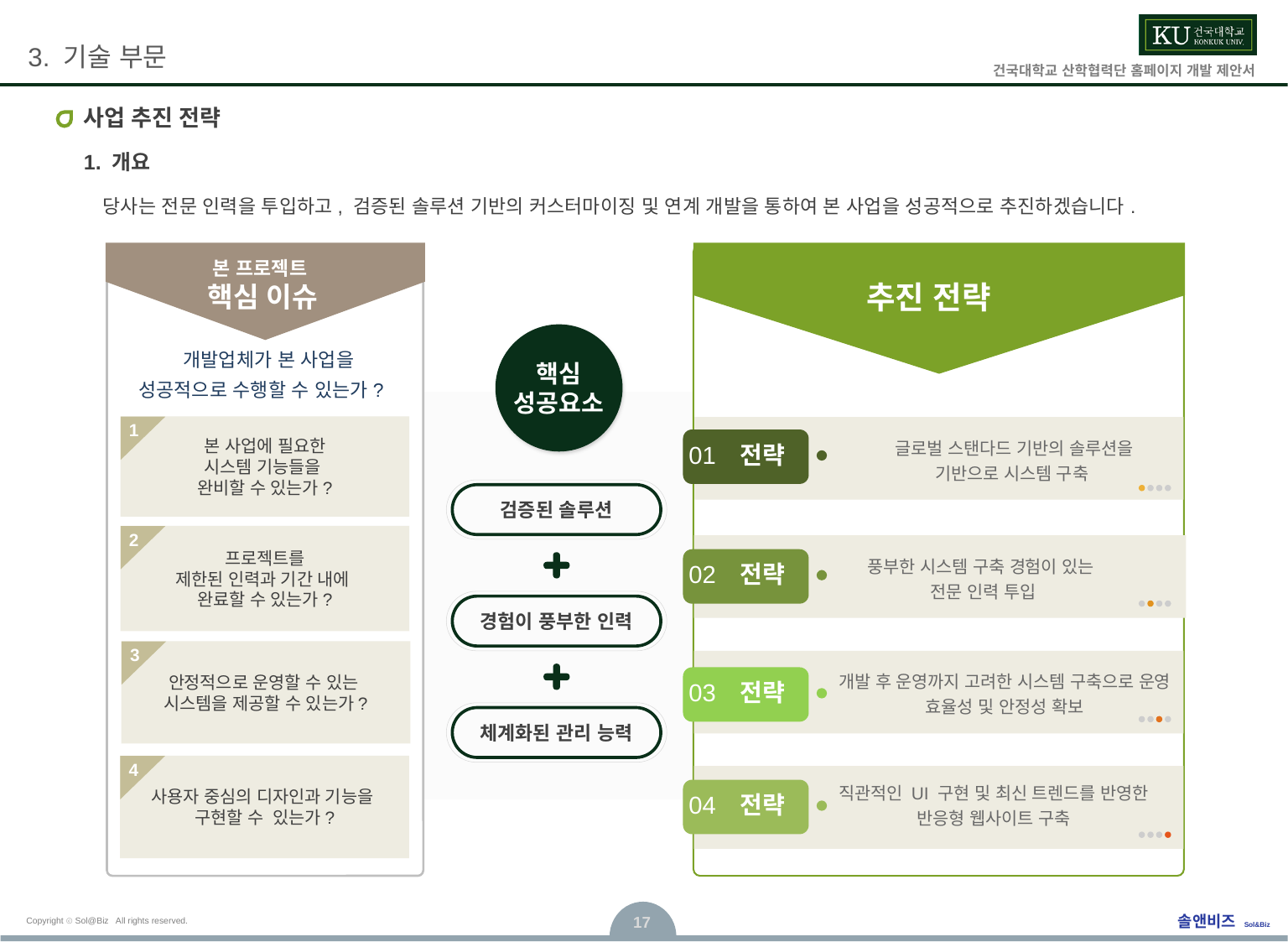

# 사업 추진 전략

1. 개요
 당사는 전문 인력을 투입하고, 검증된 솔루션 기반의 커스터마이징 및 연계 개발을 통하여 본 사업을 성공적으로 추진하겠습니다.

본 프로젝트
핵심 이슈

추진 전략
핵심
성공요소
  개발업체가 본 사업을 성공적으로 수행할 수 있는가?

1

본 사업에 필요한
시스템 기능들을
완비할 수 있는가?

글로벌 스탠다드 기반의 솔루션을
기반으로 시스템 구축

01
전략

검증된 솔루션

2

프로젝트를
제한된 인력과 기간 내에
완료할 수 있는가?

풍부한 시스템 구축 경험이 있는
전문 인력 투입

02
전략

경험이 풍부한 인력

3

안정적으로 운영할 수 있는
시스템을 제공할 수 있는가?

개발 후 운영까지 고려한 시스템 구축으로 운영 효율성 및 안정성 확보

03
전략

체계화된 관리 능력

4

사용자 중심의 디자인과 기능을
구현할 수  있는가?

직관적인 UI 구현 및 최신 트렌드를 반영한 반응형 웹사이트 구축

04
전략